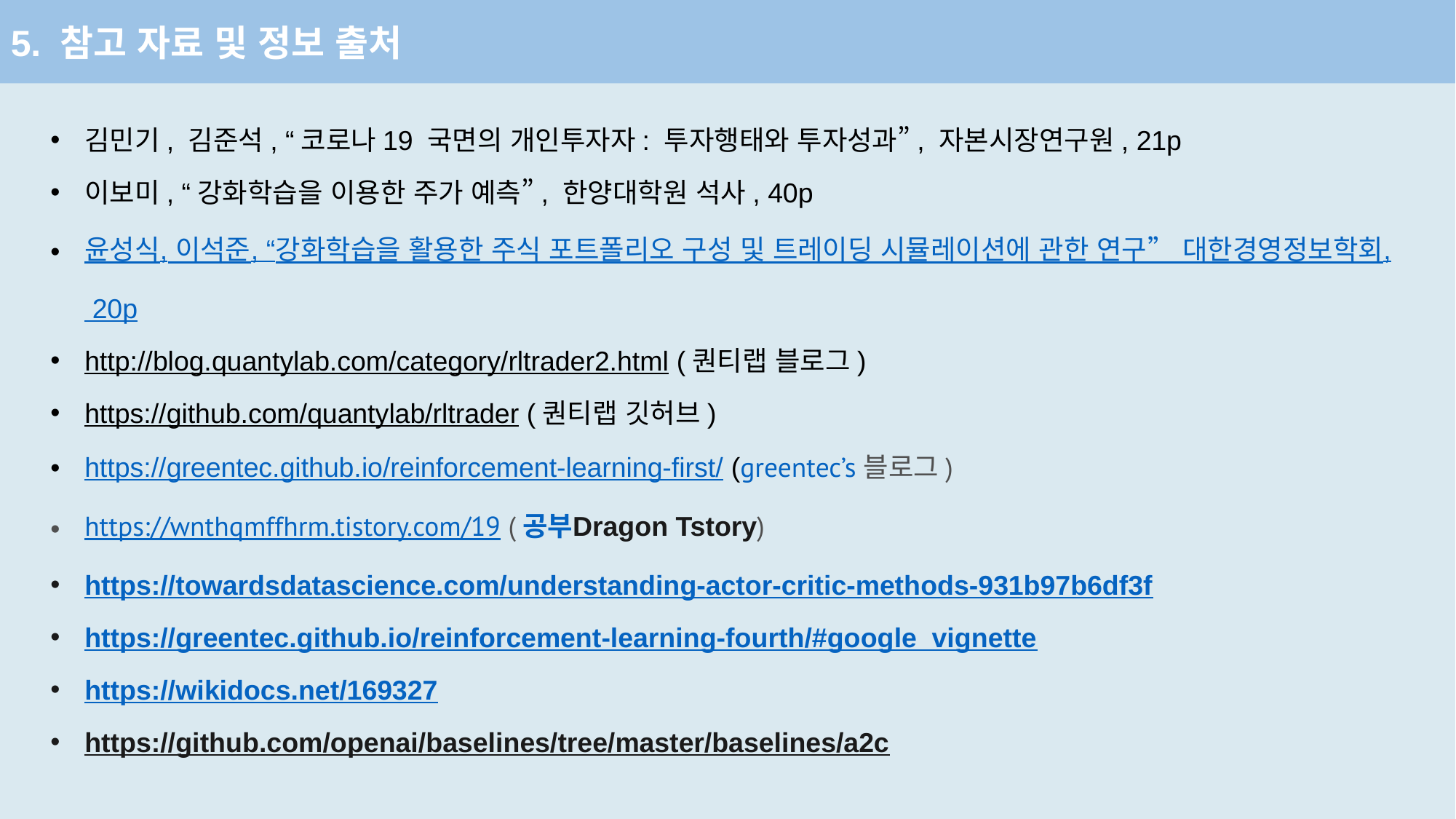

5. 참고 자료 및 정보 출처
김민기, 김준석, “코로나19 국면의 개인투자자: 투자행태와 투자성과”, 자본시장연구원, 21p
이보미, “강화학습을 이용한 주가 예측”, 한양대학원 석사, 40p
윤성식, 이석준, “강화학습을 활용한 주식 포트폴리오 구성 및 트레이딩 시뮬레이션에 관한 연구” 대한경영정보학회, 20p
http://blog.quantylab.com/category/rltrader2.html (퀀티랩 블로그)
https://github.com/quantylab/rltrader (퀀티랩 깃허브)
https://greentec.github.io/reinforcement-learning-first/ (greentec’s 블로그)
https://wnthqmffhrm.tistory.com/19 (공부Dragon Tstory)
https://towardsdatascience.com/understanding-actor-critic-methods-931b97b6df3f
https://greentec.github.io/reinforcement-learning-fourth/#google_vignette
https://wikidocs.net/169327
https://github.com/openai/baselines/tree/master/baselines/a2c